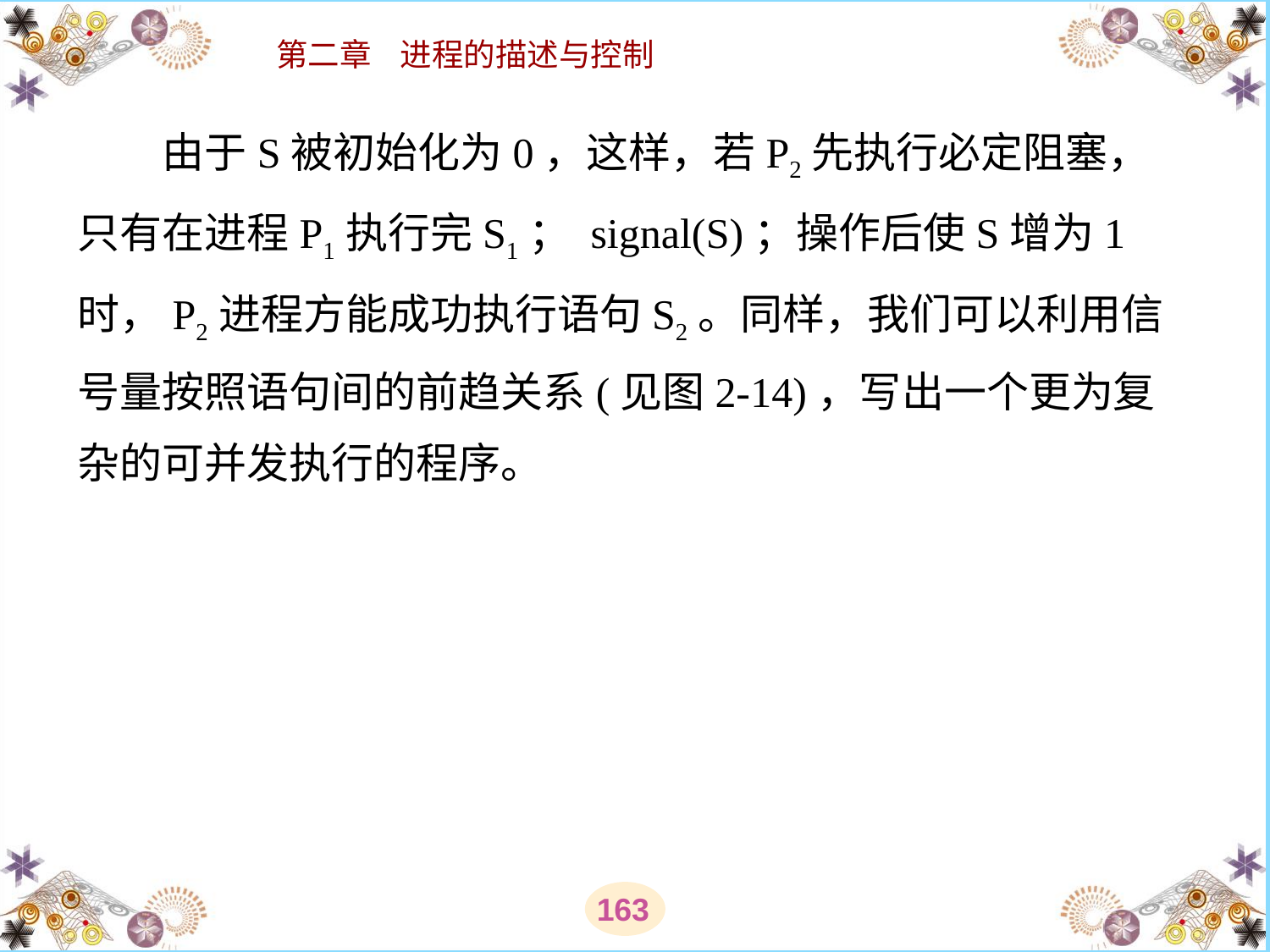

# 由于S被初始化为0，这样，若P2先执行必定阻塞，只有在进程P1执行完S1； signal(S)；操作后使S增为1时，P2进程方能成功执行语句S2。同样，我们可以利用信号量按照语句间的前趋关系(见图2-14)，写出一个更为复杂的可并发执行的程序。